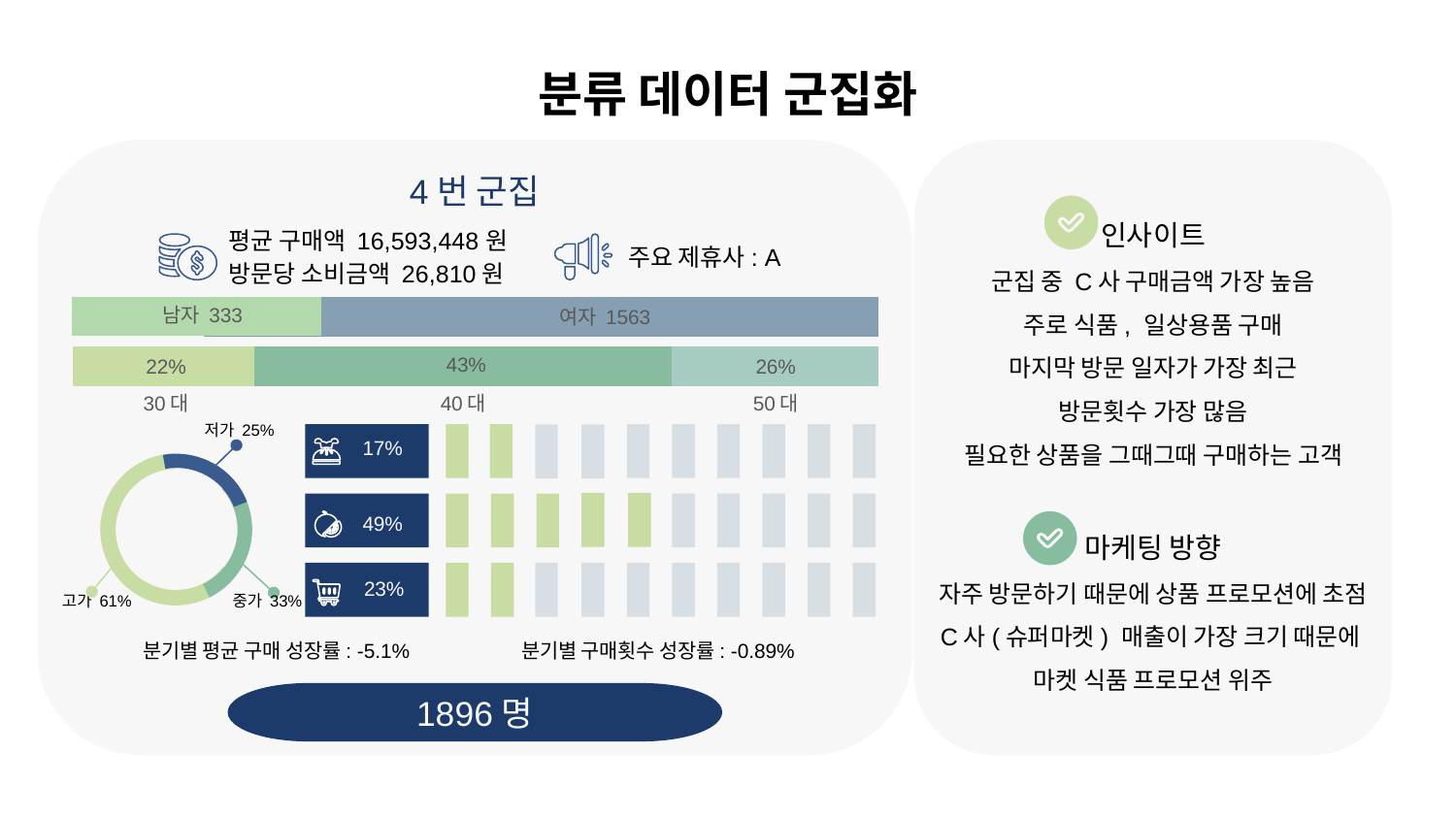

분류 데이터 군집화

4번 군집
인사이트
군집 중 C사 구매금액 가장 높음
주로 식품, 일상용품 구매
마지막 방문 일자가 가장 최근
방문횟수 가장 많음
필요한 상품을 그때그때 구매하는 고객

마케팅 방향
자주 방문하기 때문에 상품 프로모션에 초점
C사(슈퍼마켓) 매출이 가장 크기 때문에
마켓 식품 프로모션 위주

평균 구매액 16,593,448원
주요 제휴사: A

방문당 소비금액 26,810원
남자 333
여자 1563

22%
26%
43%

50대
30대
40대
저가 25%

고가 61%
중가 33%

17%

49%

23%

분기별 평균 구매 성장률: -5.1%
분기별 구매횟수 성장률: -0.89%
1896명